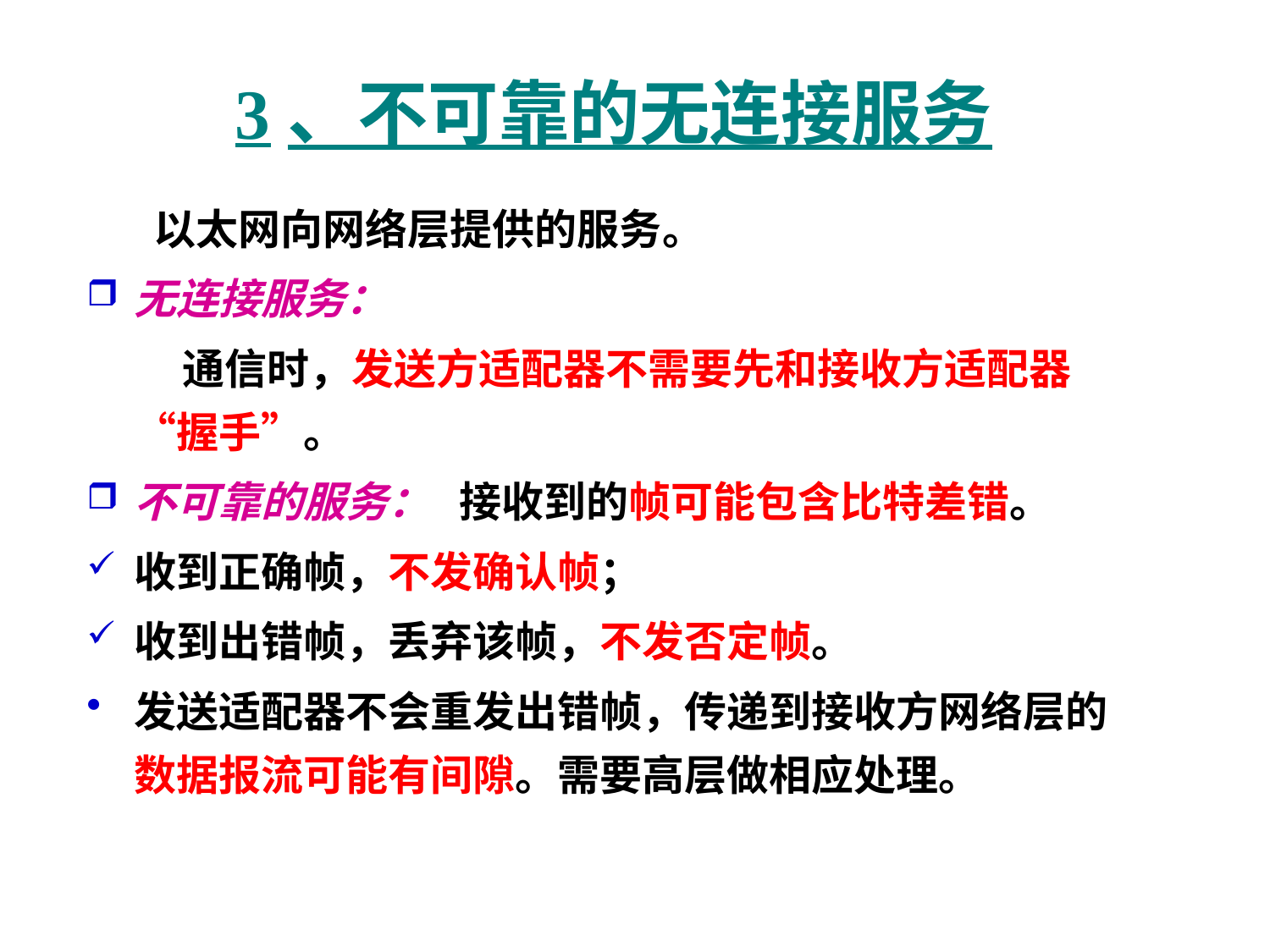

# 3、不可靠的无连接服务
      以太网向网络层提供的服务。
无连接服务：
         通信时，发送方适配器不需要先和接收方适配器“握手”。
不可靠的服务：   接收到的帧可能包含比特差错。
收到正确帧，不发确认帧；
收到出错帧，丢弃该帧，不发否定帧。
发送适配器不会重发出错帧，传递到接收方网络层的数据报流可能有间隙。需要高层做相应处理。
117